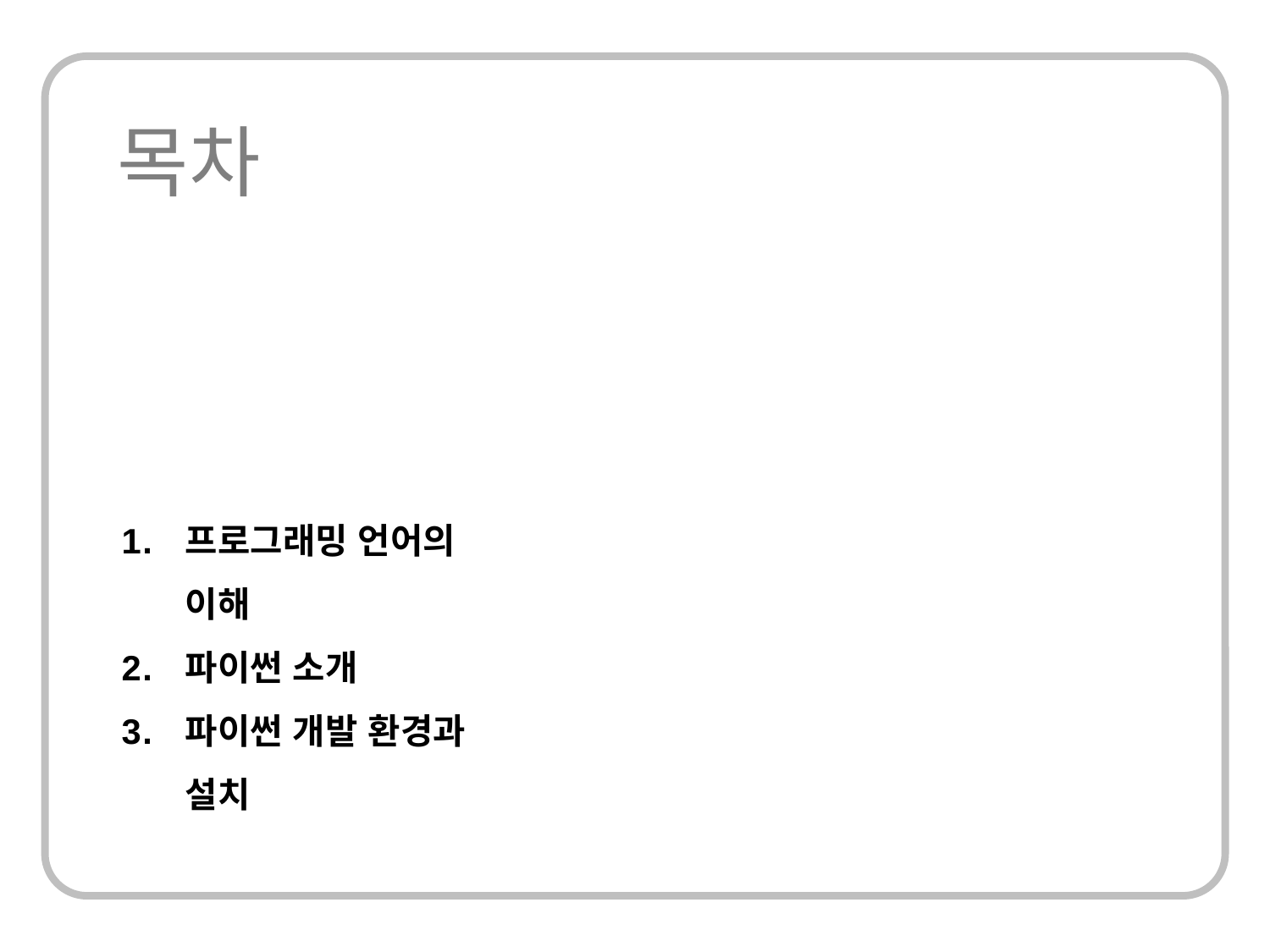

프로그래밍 언어의 이해
파이썬 소개
파이썬 개발 환경과 설치